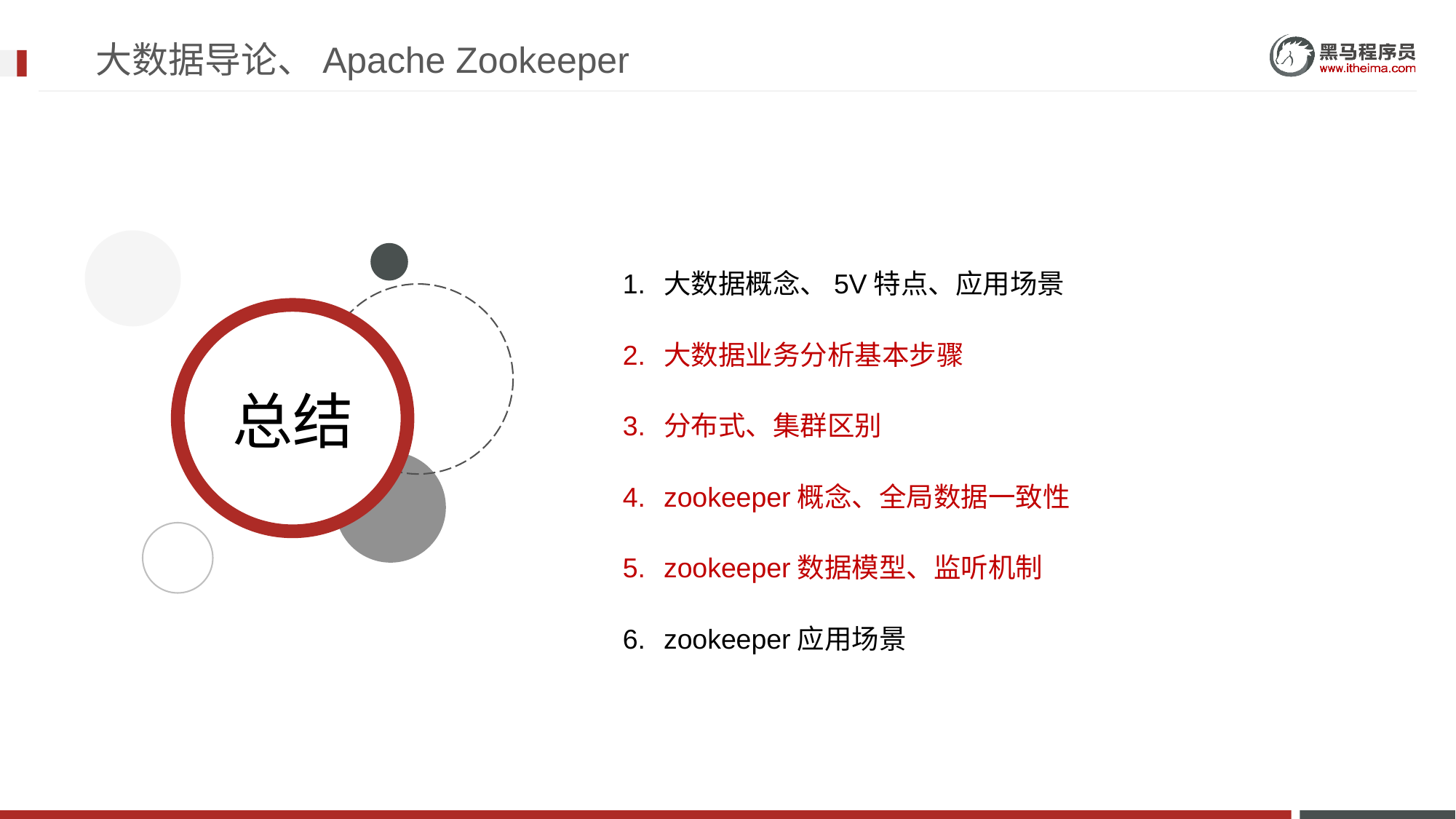

# 大数据导论、Apache Zookeeper
大数据概念、5V特点、应用场景
大数据业务分析基本步骤
分布式、集群区别
zookeeper概念、全局数据一致性
zookeeper数据模型、监听机制
zookeeper应用场景